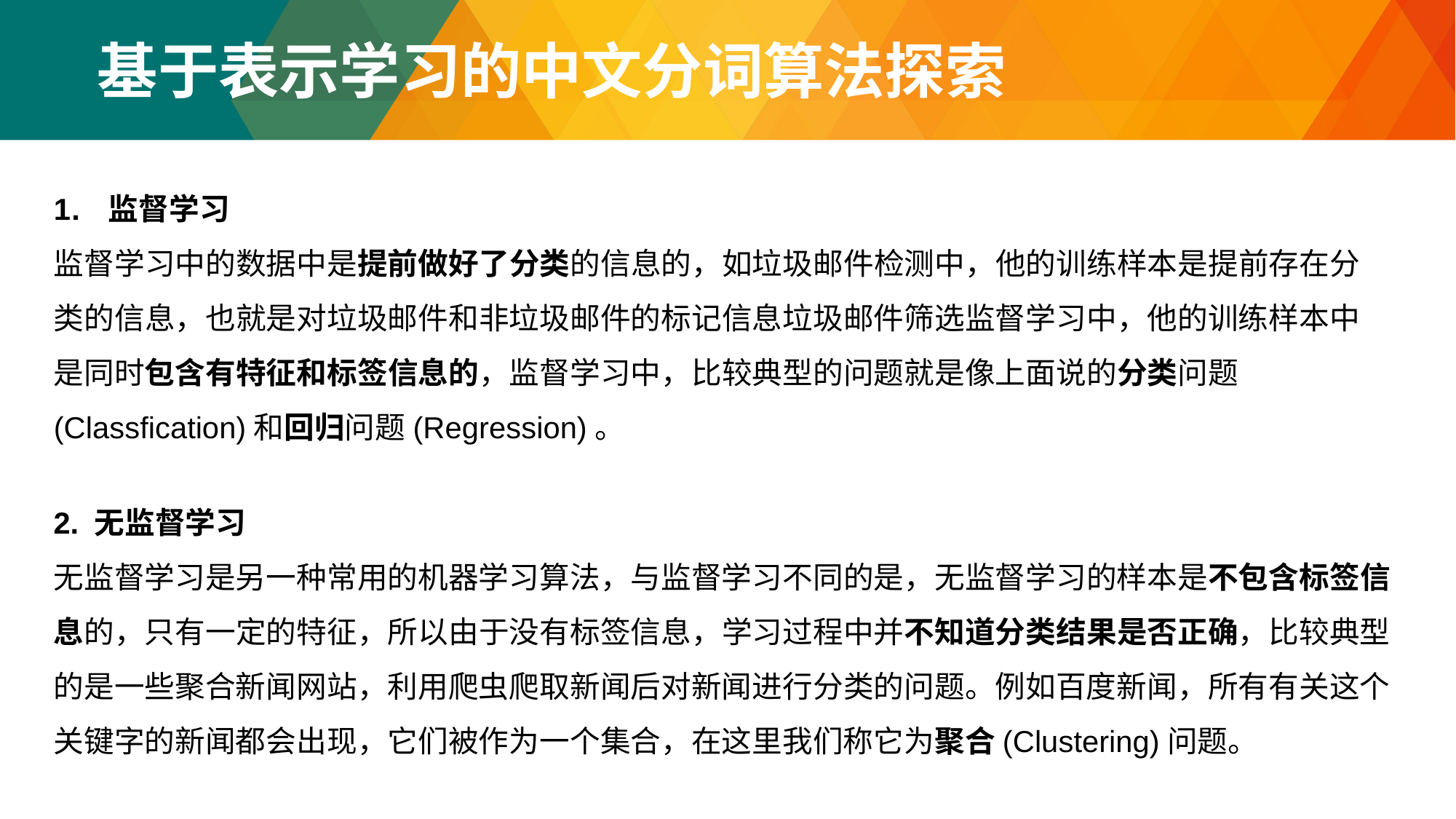

基于表示学习的中文分词算法探索
监督学习
监督学习中的数据中是提前做好了分类的信息的，如垃圾邮件检测中，他的训练样本是提前存在分类的信息，也就是对垃圾邮件和非垃圾邮件的标记信息垃圾邮件筛选监督学习中，他的训练样本中是同时包含有特征和标签信息的，监督学习中，比较典型的问题就是像上面说的分类问题(Classfication)和回归问题(Regression)。
2. 无监督学习
无监督学习是另一种常用的机器学习算法，与监督学习不同的是，无监督学习的样本是不包含标签信息的，只有一定的特征，所以由于没有标签信息，学习过程中并不知道分类结果是否正确，比较典型的是一些聚合新闻网站，利用爬虫爬取新闻后对新闻进行分类的问题。例如百度新闻，所有有关这个关键字的新闻都会出现，它们被作为一个集合，在这里我们称它为聚合(Clustering)问题。